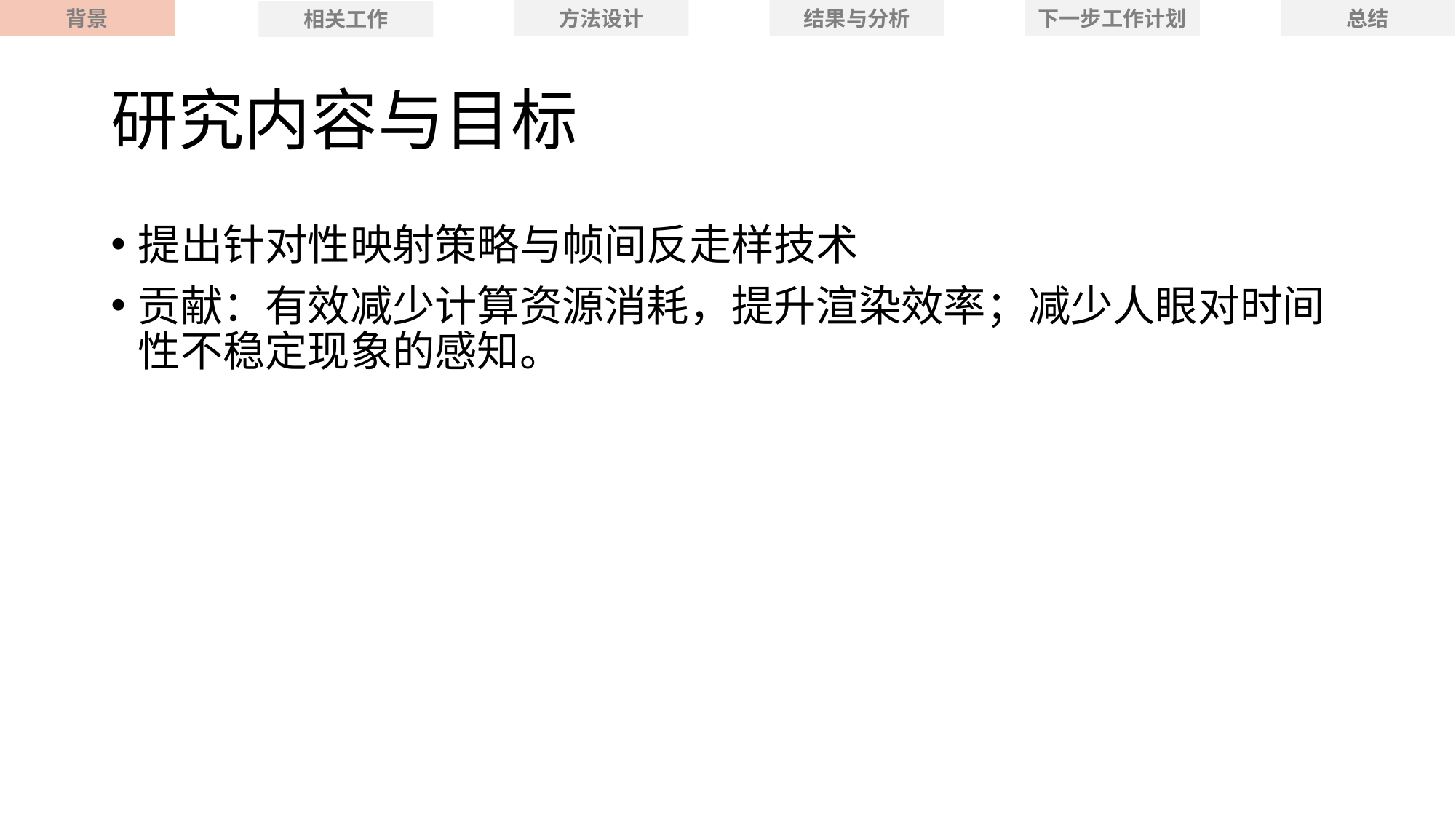

背景
方法设计
结果与分析
下一步工作计划
总结
相关工作
# 研究内容与目标
提出针对性映射策略与帧间反走样技术
贡献：有效减少计算资源消耗，提升渲染效率；减少人眼对时间性不稳定现象的感知。